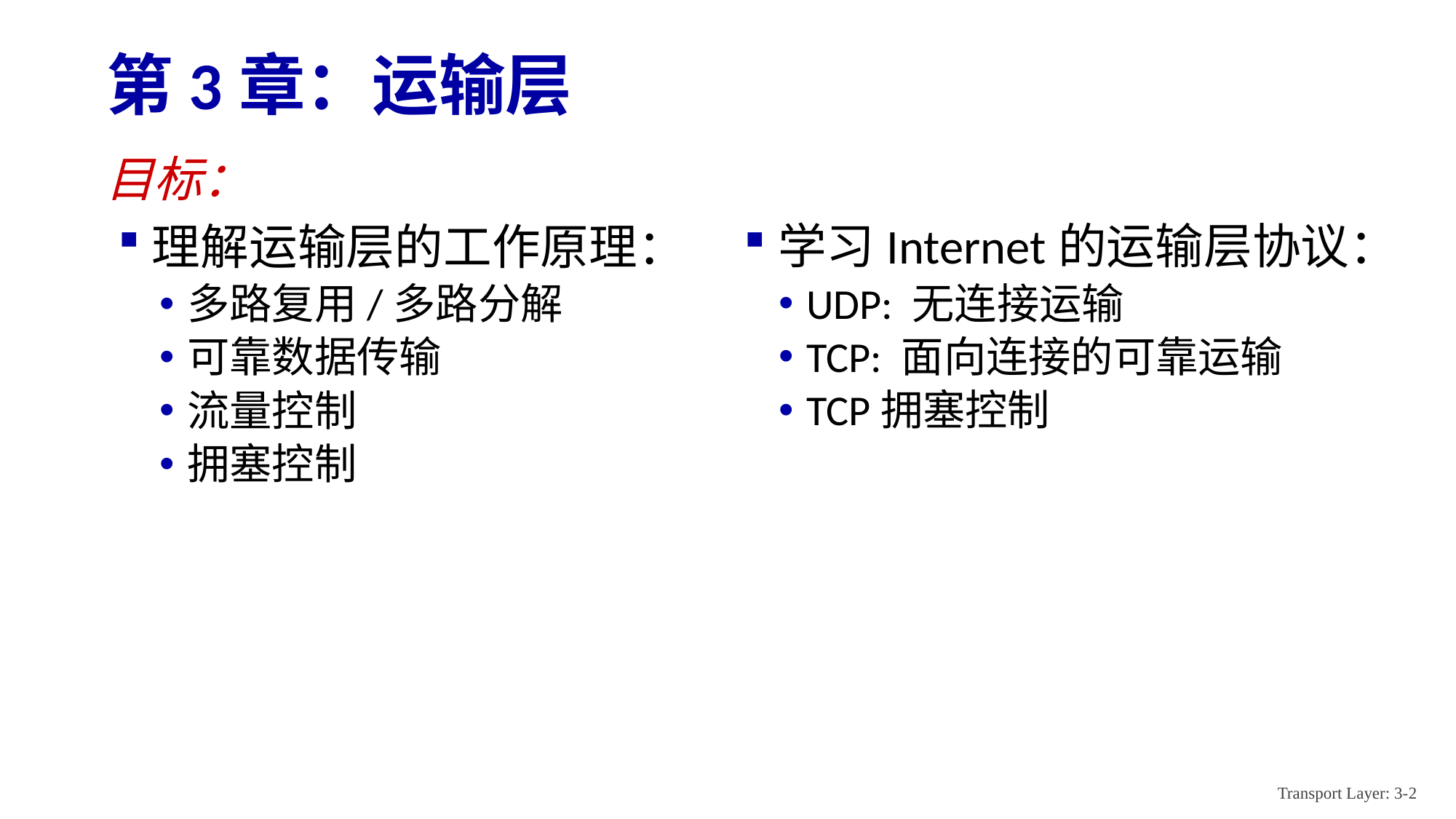

# 第3章：运输层
目标：
理解运输层的工作原理：
多路复用/多路分解
可靠数据传输
流量控制
拥塞控制

学习Internet的运输层协议：
UDP: 无连接运输
TCP: 面向连接的可靠运输
TCP拥塞控制
Transport Layer: 3-2